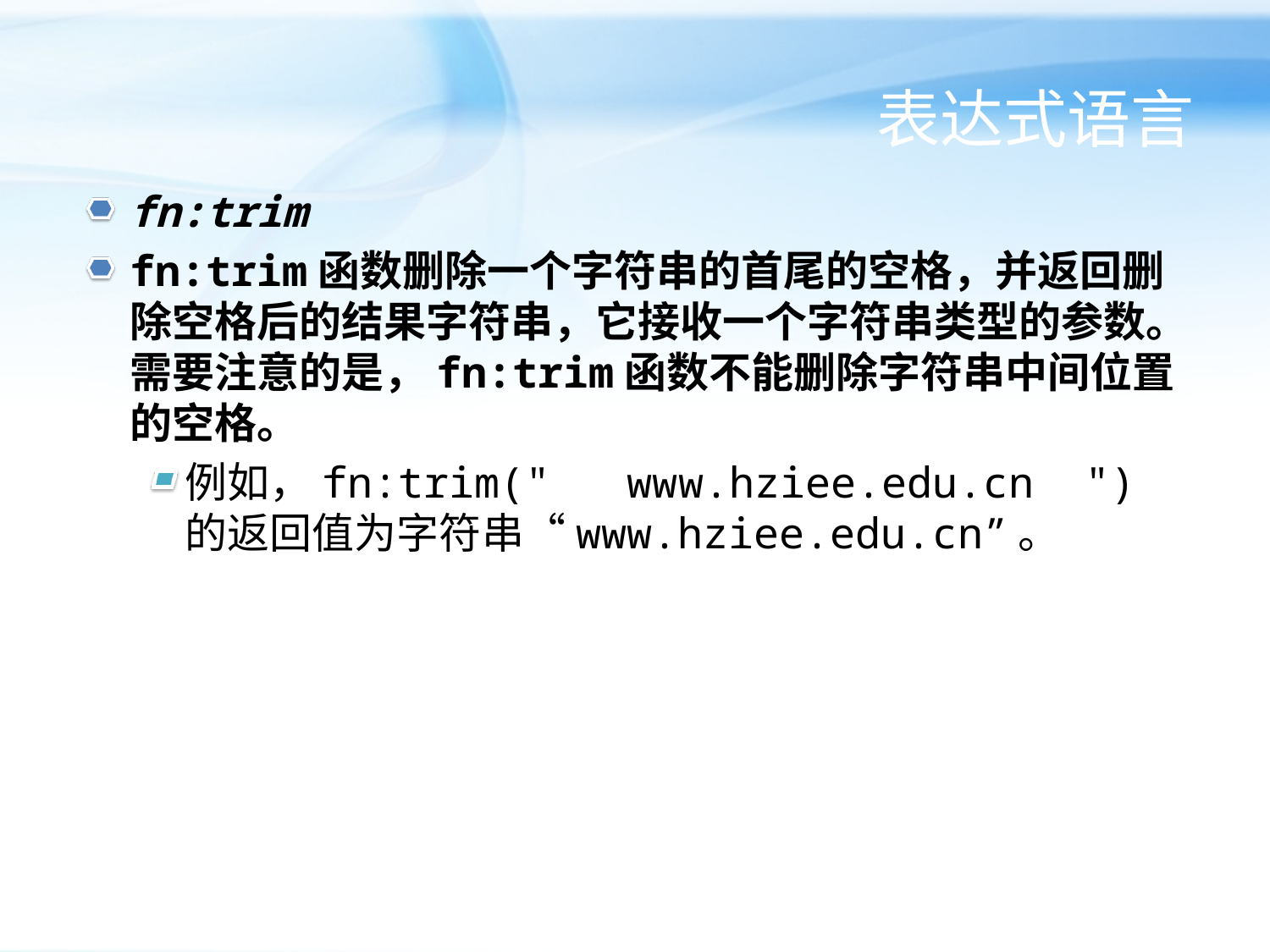

# 表达式语言
fn:trim
fn:trim函数删除一个字符串的首尾的空格，并返回删除空格后的结果字符串，它接收一个字符串类型的参数。需要注意的是，fn:trim函数不能删除字符串中间位置的空格。
例如，fn:trim("   www.hziee.edu.cn  ") 的返回值为字符串“www.hziee.edu.cn”。